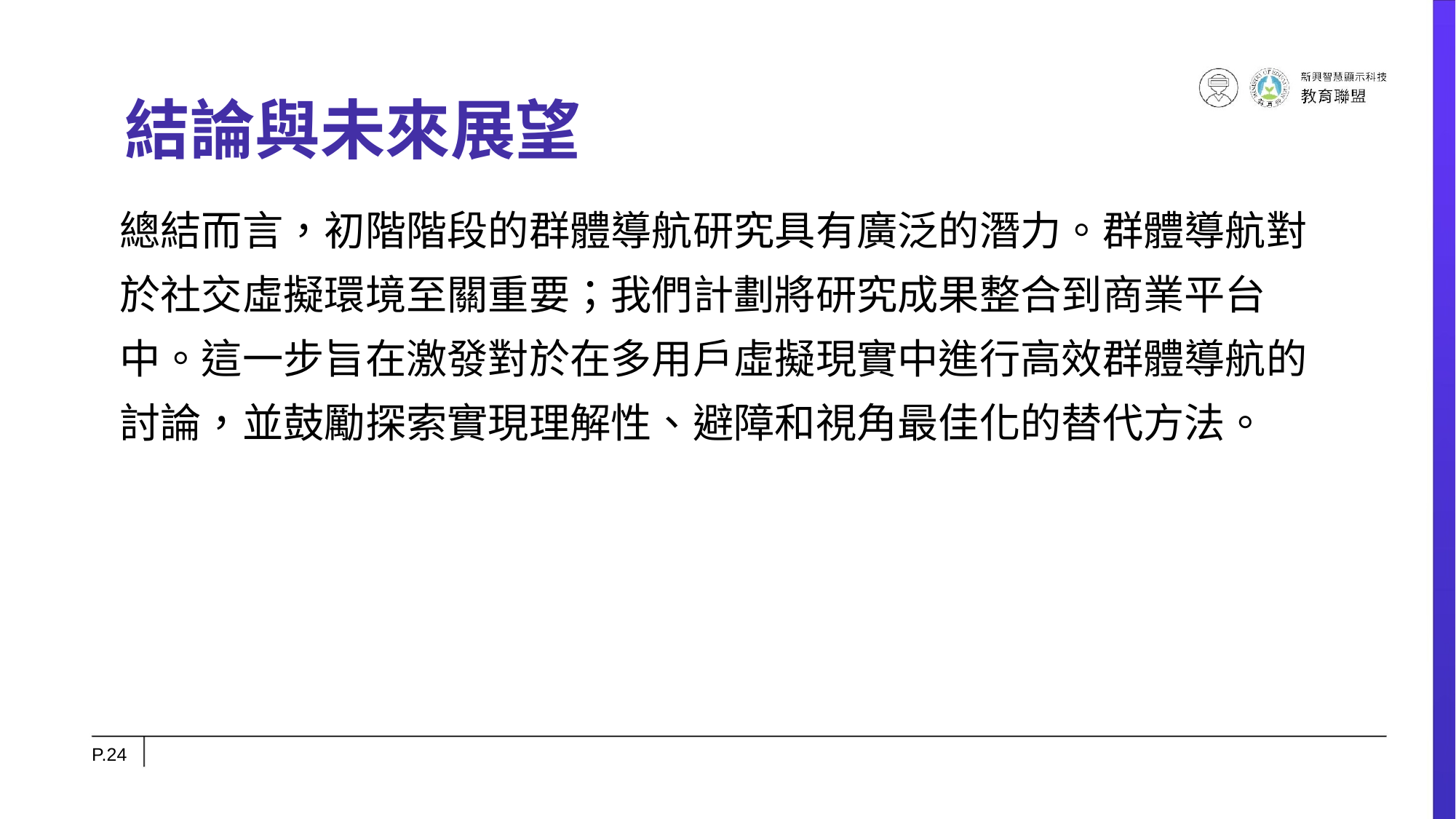

# 結論與未來展望
總結而言，初階階段的群體導航研究具有廣泛的潛力。群體導航對於社交虛擬環境至關重要；我們計劃將研究成果整合到商業平台中。這一步旨在激發對於在多用戶虛擬現實中進行高效群體導航的討論，並鼓勵探索實現理解性、避障和視角最佳化的替代方法。
P.24